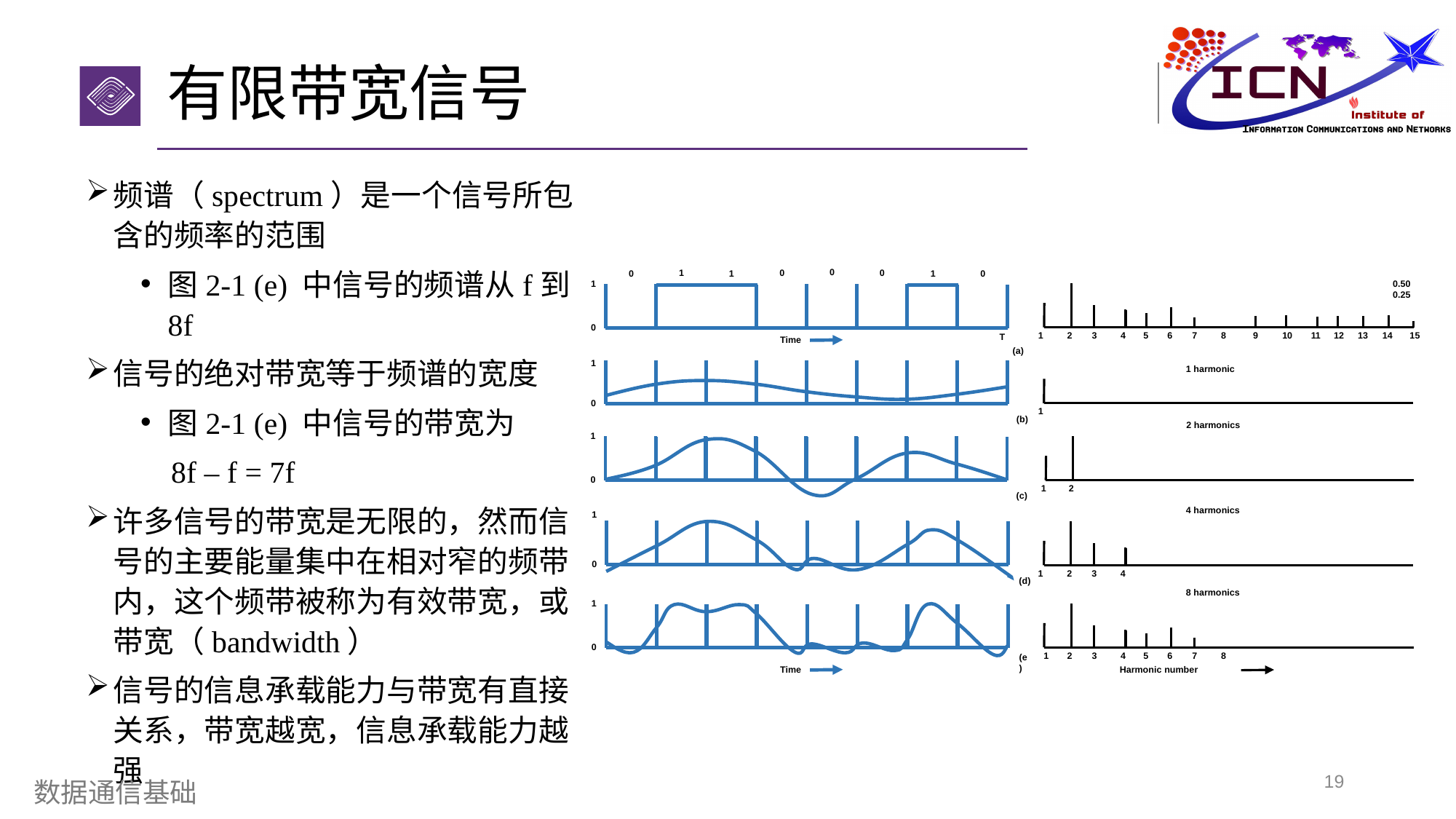

# 有限带宽信号
频谱（spectrum）是一个信号所包含的频率的范围
图2-1 (e) 中信号的频谱从f到8f
信号的绝对带宽等于频谱的宽度
图2-1 (e) 中信号的带宽为
    8f – f = 7f
许多信号的带宽是无限的，然而信号的主要能量集中在相对窄的频带内，这个频带被称为有效带宽，或带宽（bandwidth）
信号的信息承载能力与带宽有直接关系，带宽越宽，信息承载能力越强

0
1
0
0
0
1
1
0
1
0.50
0.25
0
11
12
13
14
15
1
2
3
4
5
6
7
8
9
10
T
Time
(a)
1
1 harmonic

0
1
(b)
2 harmonics
1

0
1
2
(c)
4 harmonics
1

0
1
2
3
4
(d)
8 harmonics
1

0
1
2
3
4
5
6
7
8
(e)
Time
Harmonic number
19
数据通信基础